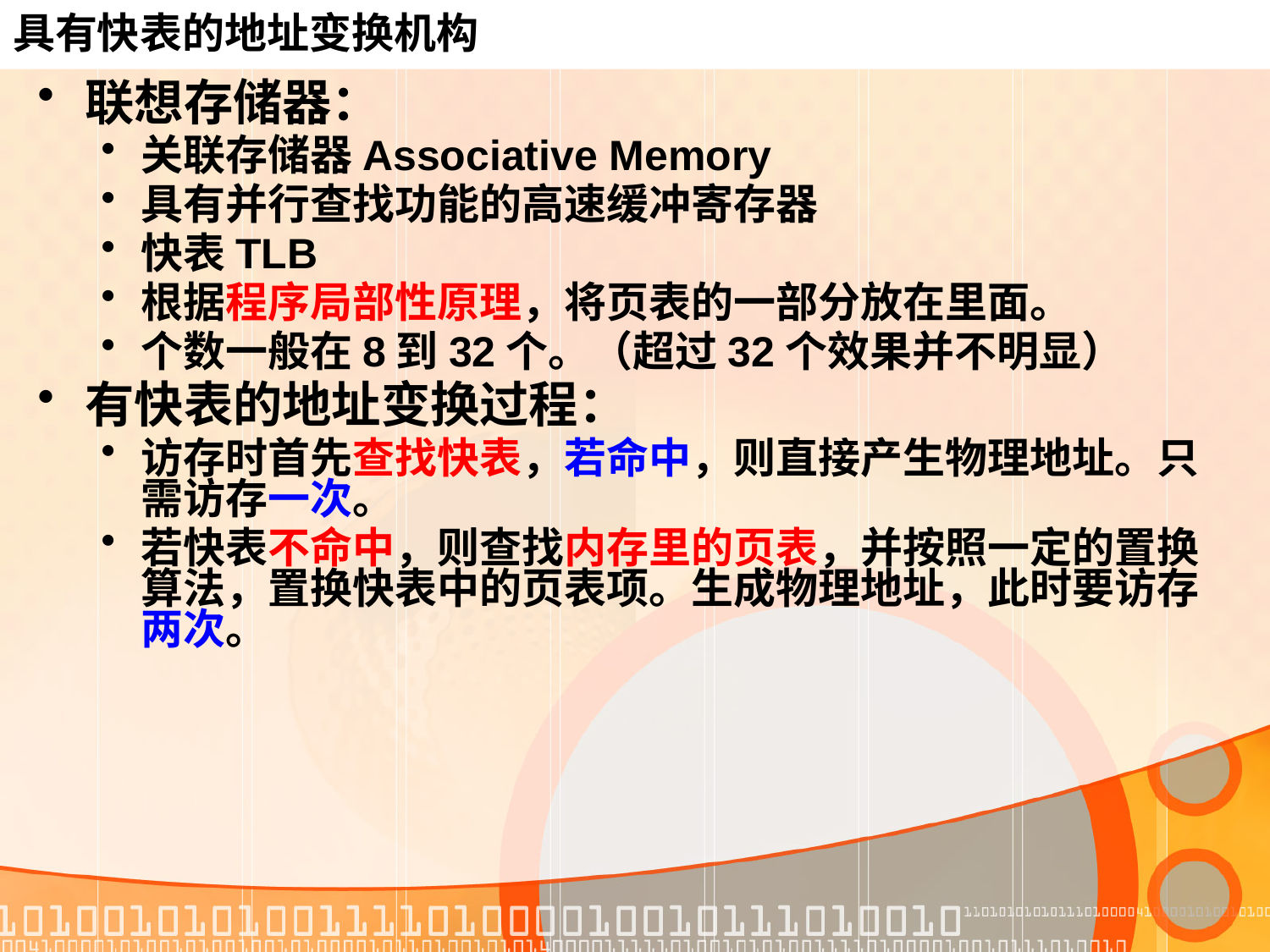

# 具有快表的地址变换机构
联想存储器：
关联存储器Associative Memory
具有并行查找功能的高速缓冲寄存器
快表TLB
根据程序局部性原理，将页表的一部分放在里面。
个数一般在8到32个。（超过32个效果并不明显）
有快表的地址变换过程：
访存时首先查找快表，若命中，则直接产生物理地址。只需访存一次。
若快表不命中，则查找内存里的页表，并按照一定的置换算法，置换快表中的页表项。生成物理地址，此时要访存两次。